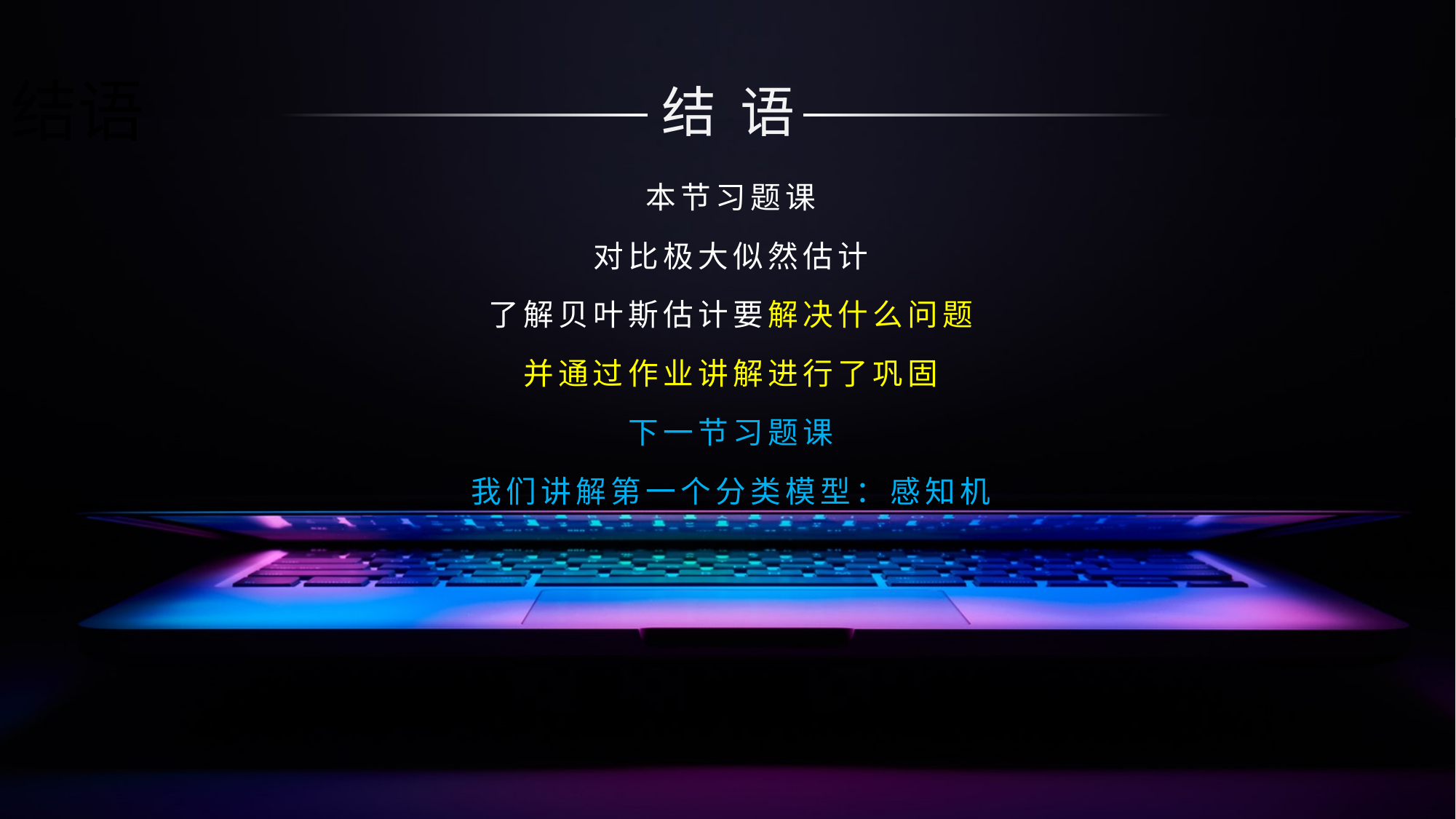

结语
本节习题课
对比极大似然估计
了解贝叶斯估计要解决什么问题
并通过作业讲解进行了巩固
下一节习题课
我们讲解第一个分类模型：感知机